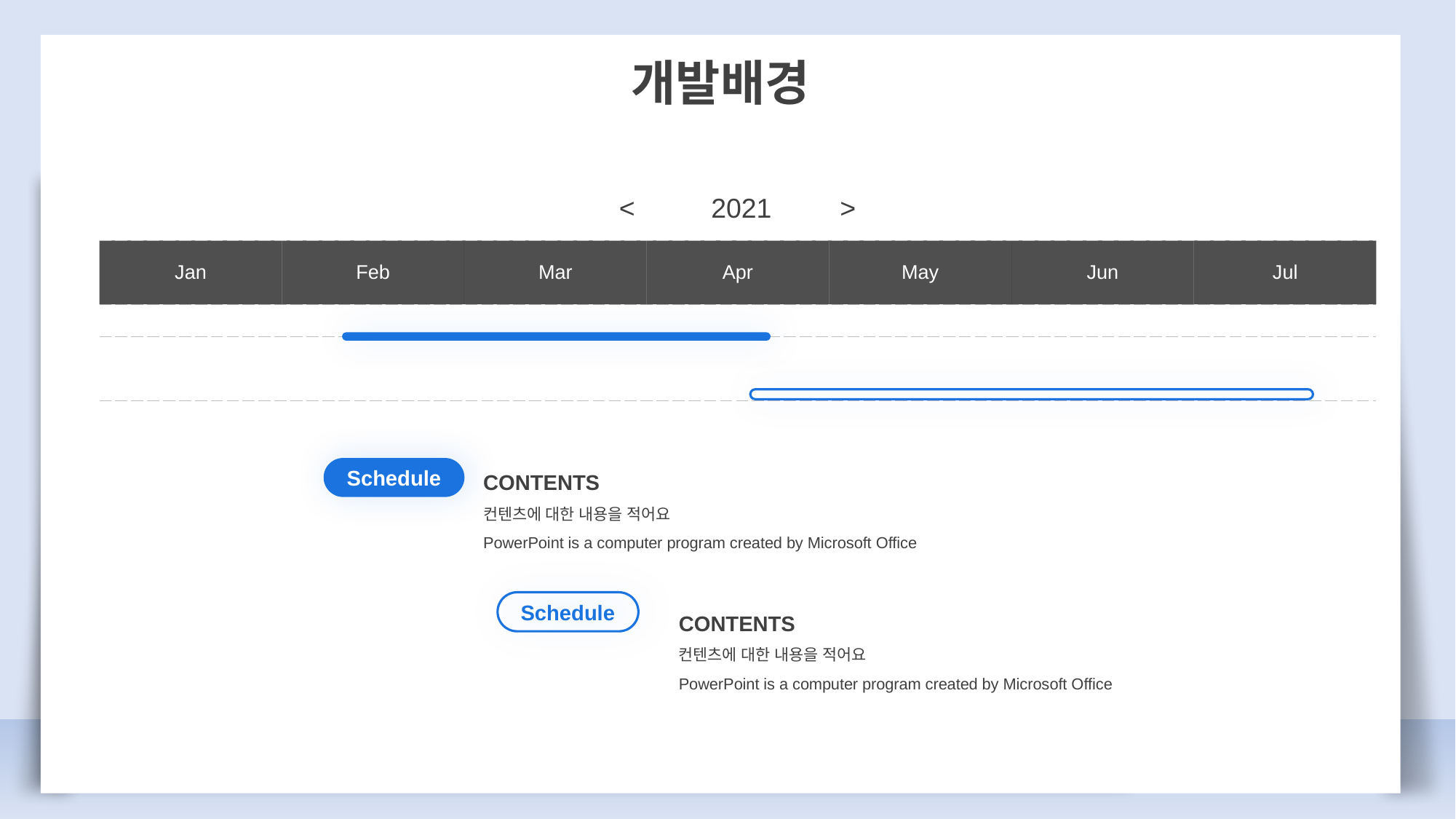

개발배경

| < 2021 > |  |  |  |  |  |  |
| --- | --- | --- | --- | --- | --- | --- |
| Jan | Feb | Mar | Apr | May | Jun | Jul |
|  |  |  |  |  |  |  |
|  |  |  |  |  |  |  |

CONTENTS
컨텐츠에 대한 내용을 적어요
PowerPoint is a computer program created by Microsoft Office
Schedule
CONTENTS
컨텐츠에 대한 내용을 적어요
PowerPoint is a computer program created by Microsoft Office
Schedule